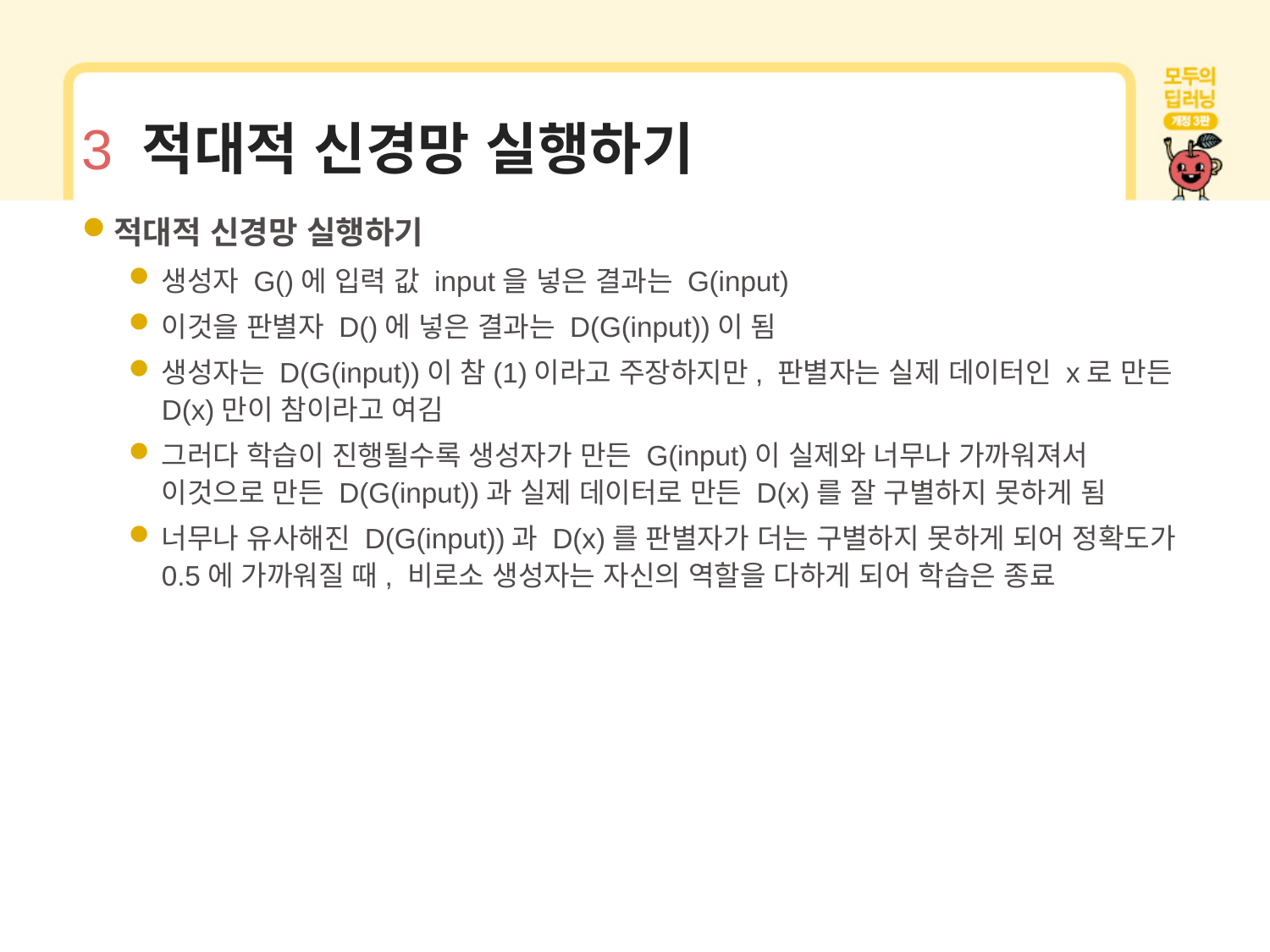

# 3 적대적 신경망 실행하기
적대적 신경망 실행하기
생성자 G()에 입력 값 input을 넣은 결과는 G(input)
이것을 판별자 D()에 넣은 결과는 D(G(input))이 됨
생성자는 D(G(input))이 참(1)이라고 주장하지만, 판별자는 실제 데이터인 x로 만든 D(x)만이 참이라고 여김
그러다 학습이 진행될수록 생성자가 만든 G(input)이 실제와 너무나 가까워져서 이것으로 만든 D(G(input))과 실제 데이터로 만든 D(x)를 잘 구별하지 못하게 됨
너무나 유사해진 D(G(input))과 D(x)를 판별자가 더는 구별하지 못하게 되어 정확도가 0.5에 가까워질 때, 비로소 생성자는 자신의 역할을 다하게 되어 학습은 종료